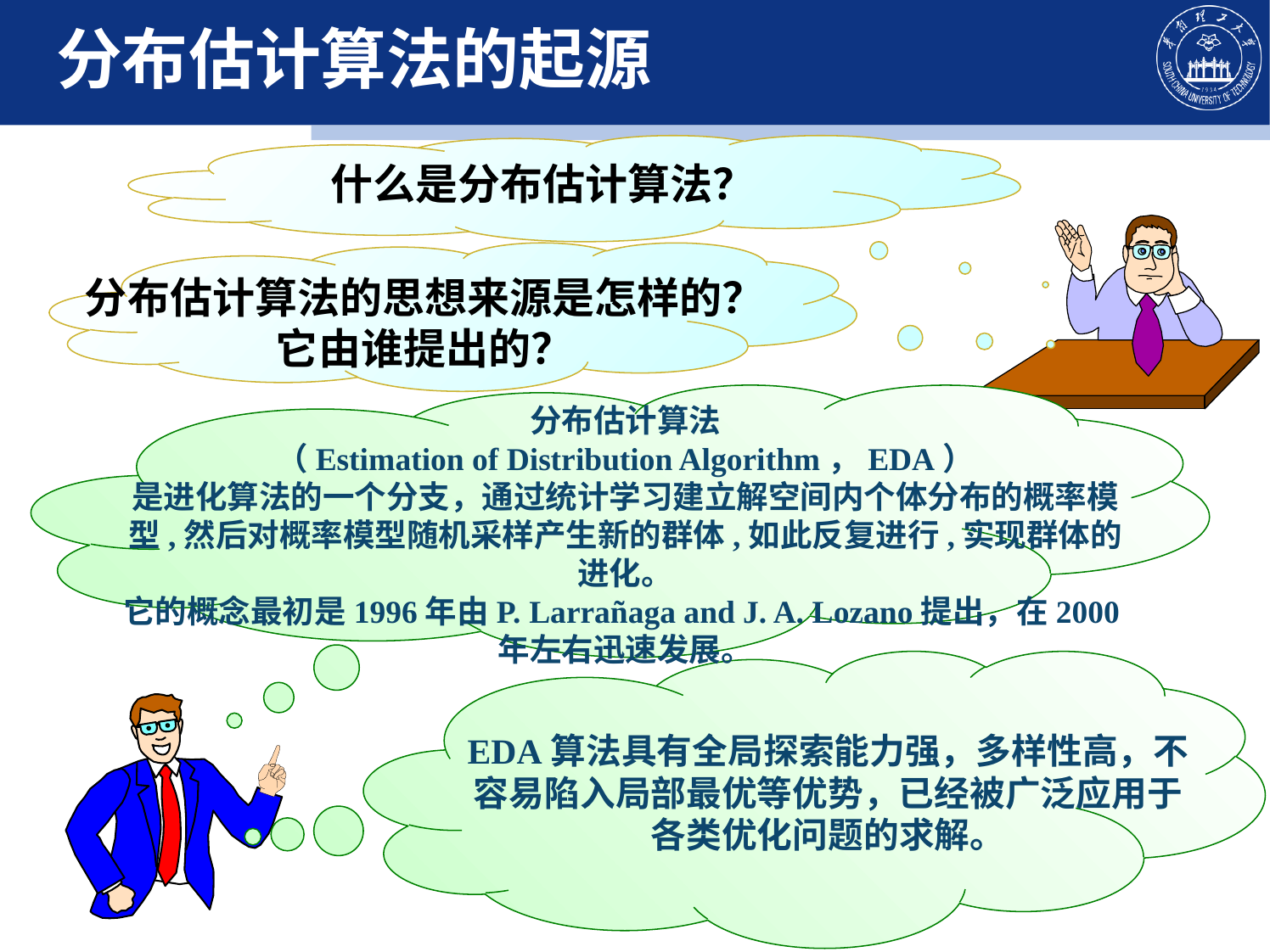

# 分布估计算法的起源
什么是分布估计算法？

分布估计算法的思想来源是怎样的？
它由谁提出的？

分布估计算法
（Estimation of Distribution Algorithm，EDA）
是进化算法的一个分支，通过统计学习建立解空间内个体分布的概率模型,然后对概率模型随机采样产生新的群体,如此反复进行,实现群体的进化。
它的概念最初是1996年由P. Larrañaga and J. A. Lozano提出，在2000年左右迅速发展。

EDA算法具有全局探索能力强，多样性高，不容易陷入局部最优等优势，已经被广泛应用于各类优化问题的求解。